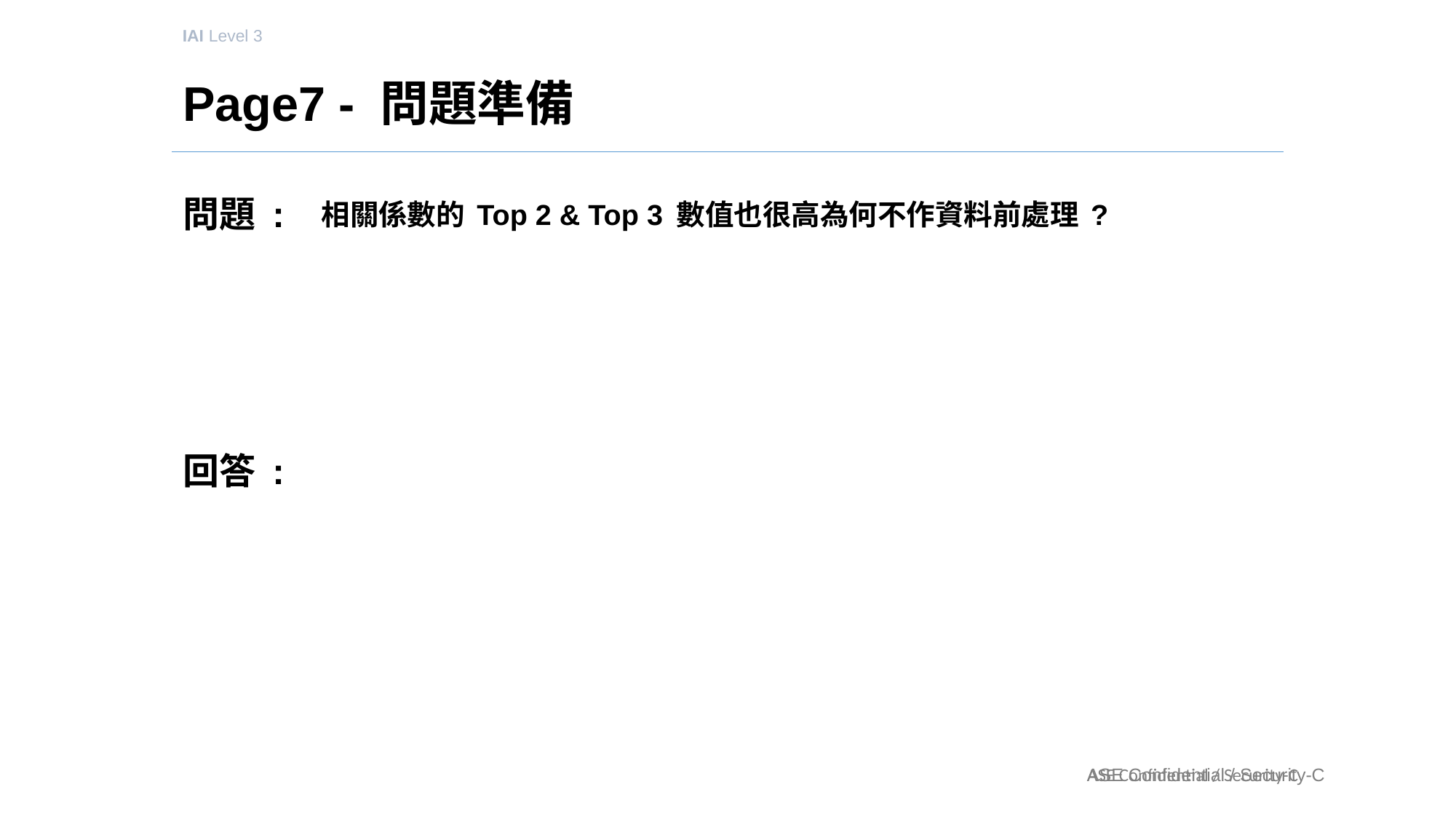

# Page7 - 問題準備
相關係數的 Top 2 & Top 3 數值也很高為何不作資料前處理 ?